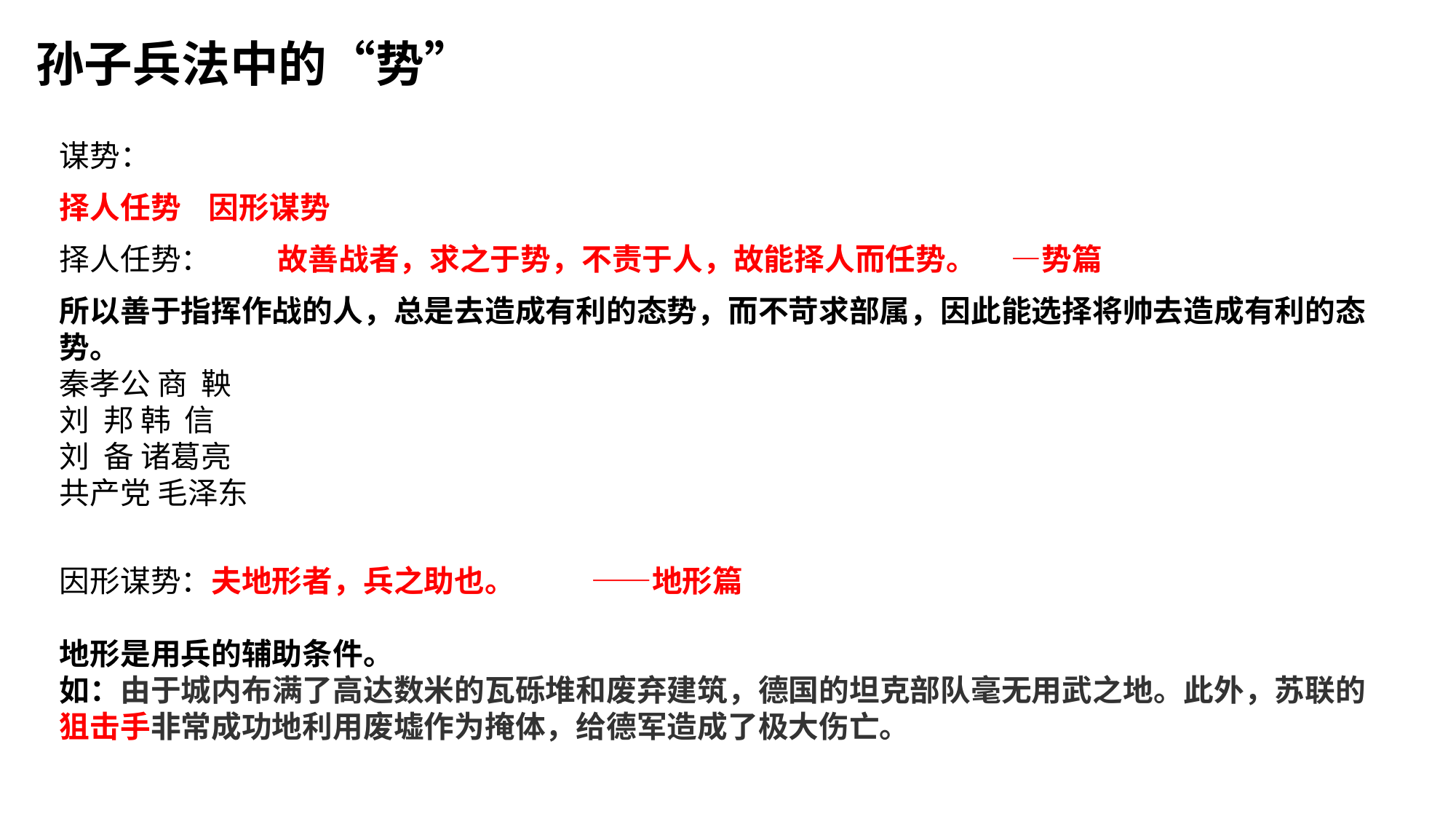

孙子兵法中的“势”
谋势：
择人任势    因形谋势
择人任势：	故善战者，求之于势，不责于人，故能择人而任势。     —势篇
所以善于指挥作战的人，总是去造成有利的态势，而不苛求部属，因此能选择将帅去造成有利的态势。
秦孝公 商  鞅
刘  邦 韩  信
刘  备 诸葛亮
共产党 毛泽东

因形谋势：夫地形者，兵之助也。           ——地形篇

地形是用兵的辅助条件。
如：由于城内布满了高达数米的瓦砾堆和废弃建筑，德国的坦克部队毫无用武之地。此外，苏联的狙击手非常成功地利用废墟作为掩体，给德军造成了极大伤亡。